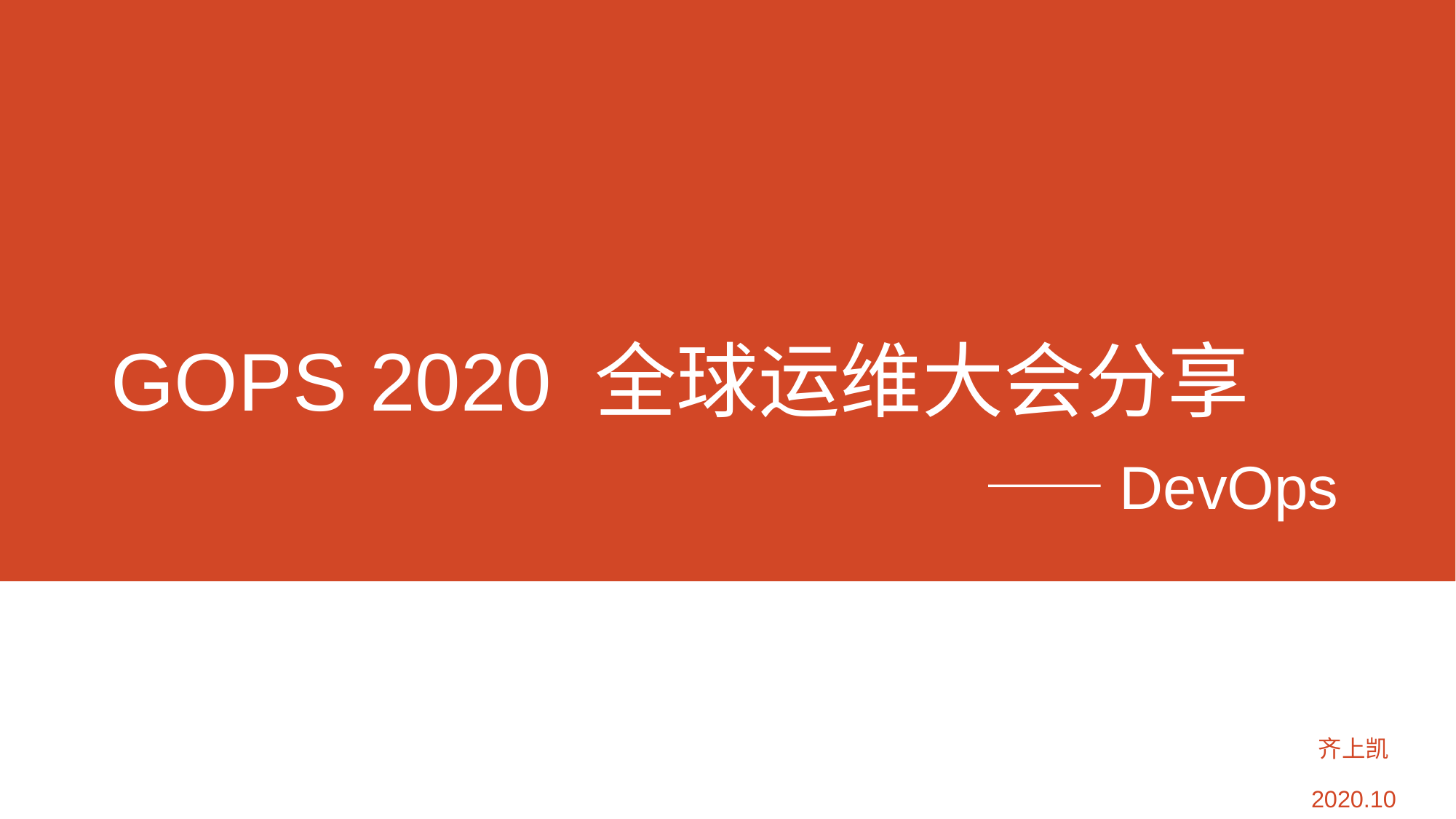

# GOPS 2020 全球运维大会分享 ——DevOps
齐上凯
2020.10